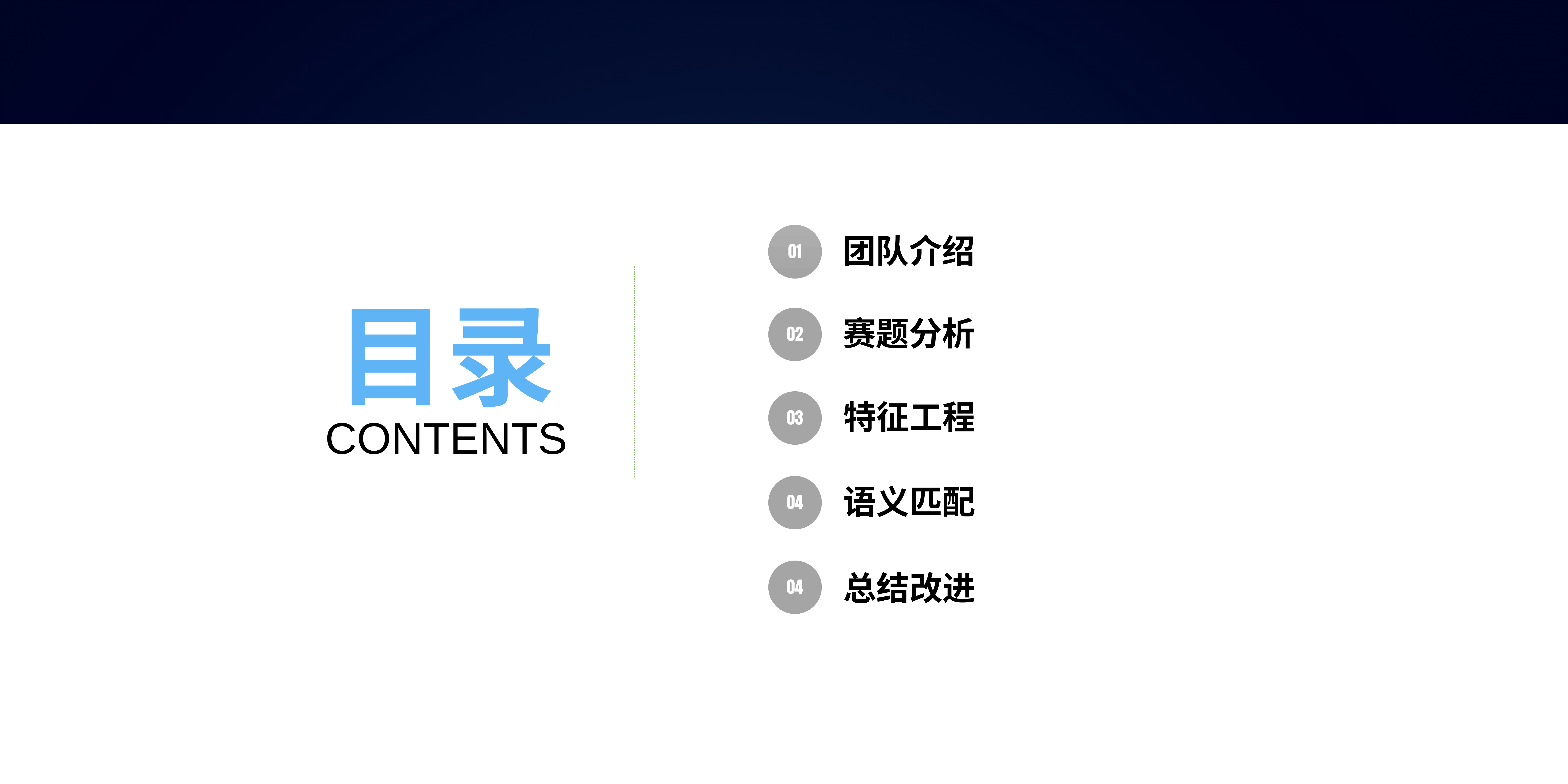

01
团队介绍
目录
02
赛题分析
03
特征工程
contents
04
语义匹配
04
总结改进